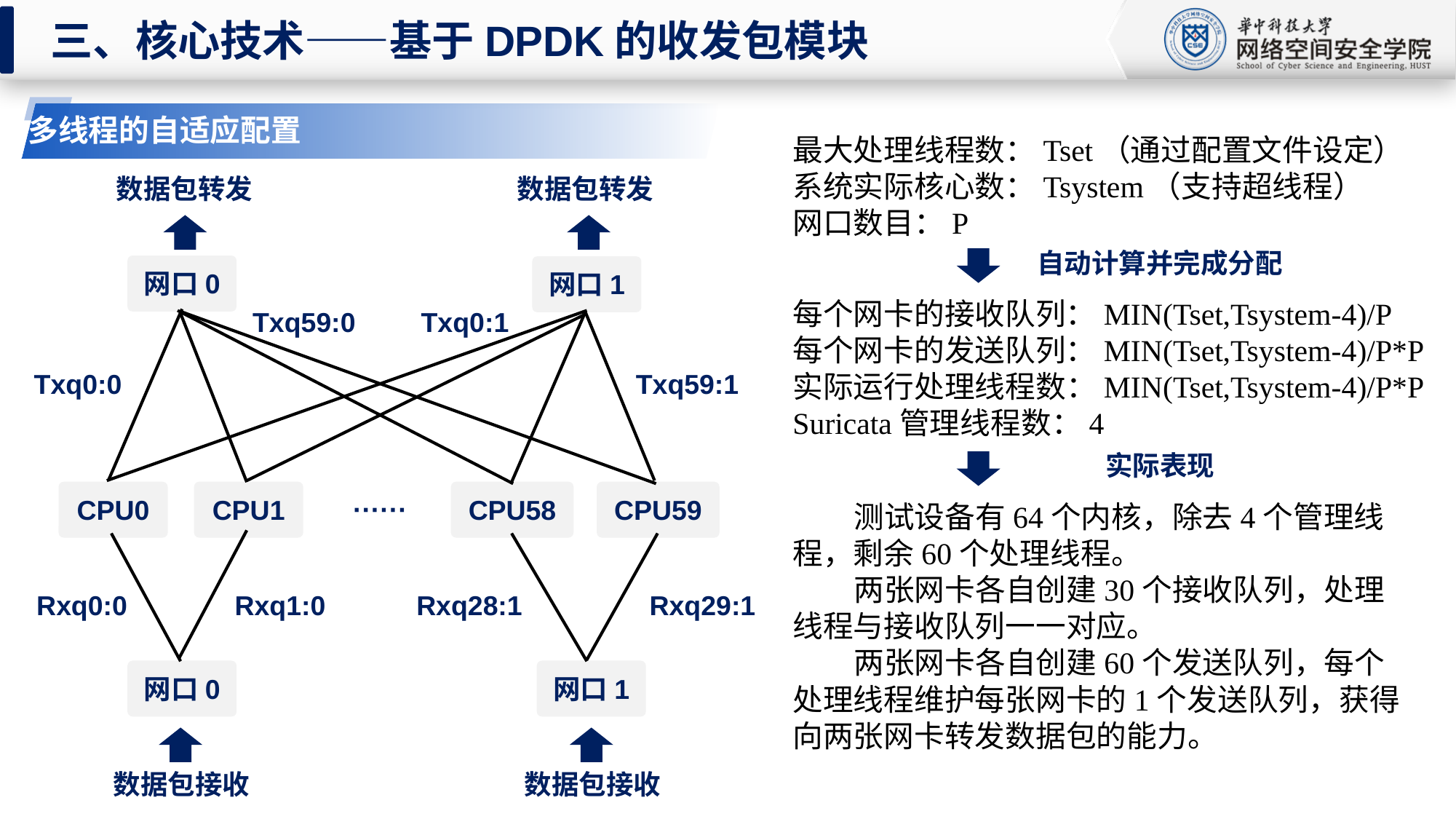

三、核心技术——基于DPDK的收发包模块

网卡多队列与多线程的自适应配置
最大处理线程数：Tset（通过配置文件设定）
系统实际核心数：Tsystem（支持超线程）
网口数目：P
数据包转发
数据包转发

自动计算并完成分配

网口0

网口1
每个网卡的接收队列：MIN(Tset,Tsystem-4)/P
每个网卡的发送队列：MIN(Tset,Tsystem-4)/P*P
实际运行处理线程数：MIN(Tset,Tsystem-4)/P*P
Suricata管理线程数：4
Txq59:0
Txq0:1
Txq0:0
Txq59:1
实际表现

CPU0

CPU1

CPU58

CPU59
······
        测试设备有64个内核，除去4个管理线程，剩余60个处理线程。
        两张网卡各自创建30个接收队列，处理线程与接收队列一一对应。
        两张网卡各自创建60个发送队列，每个处理线程维护每张网卡的1个发送队列，获得向两张网卡转发数据包的能力。
Rxq0:0
Rxq1:0
Rxq28:1
Rxq29:1

网口0

网口1

数据包接收
数据包接收